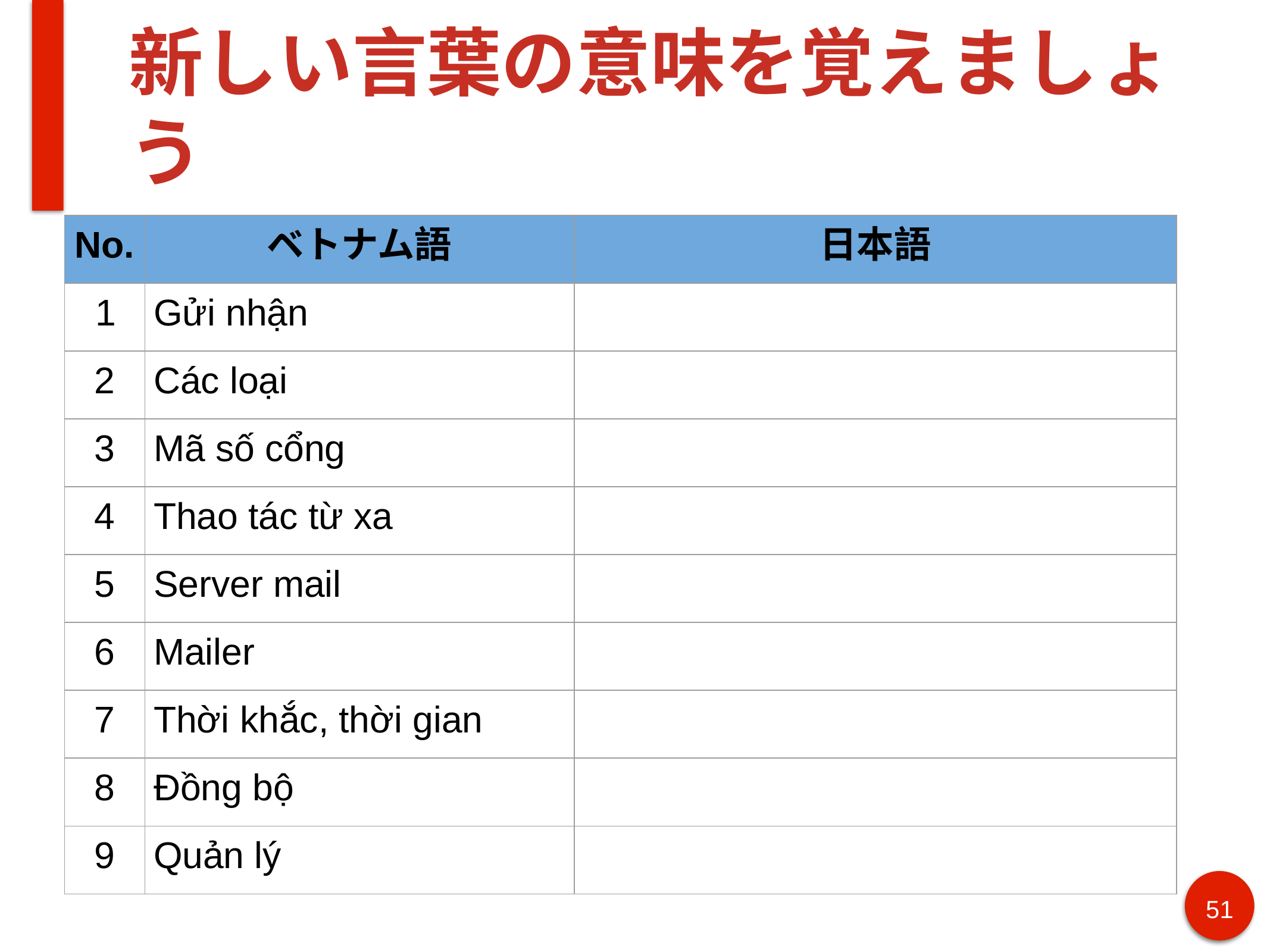

# 新しい言葉の意味を覚えましょう
| No. | ベトナム語 | 日本語 |
| --- | --- | --- |
| 1 | Gửi nhận |  |
| 2 | Các loại |  |
| 3 | Mã số cổng |  |
| 4 | Thao tác từ xa |  |
| 5 | Server mail |  |
| 6 | Mailer |  |
| 7 | Thời khắc, thời gian |  |
| 8 | Đồng bộ |  |
| 9 | Quản lý |  |
51